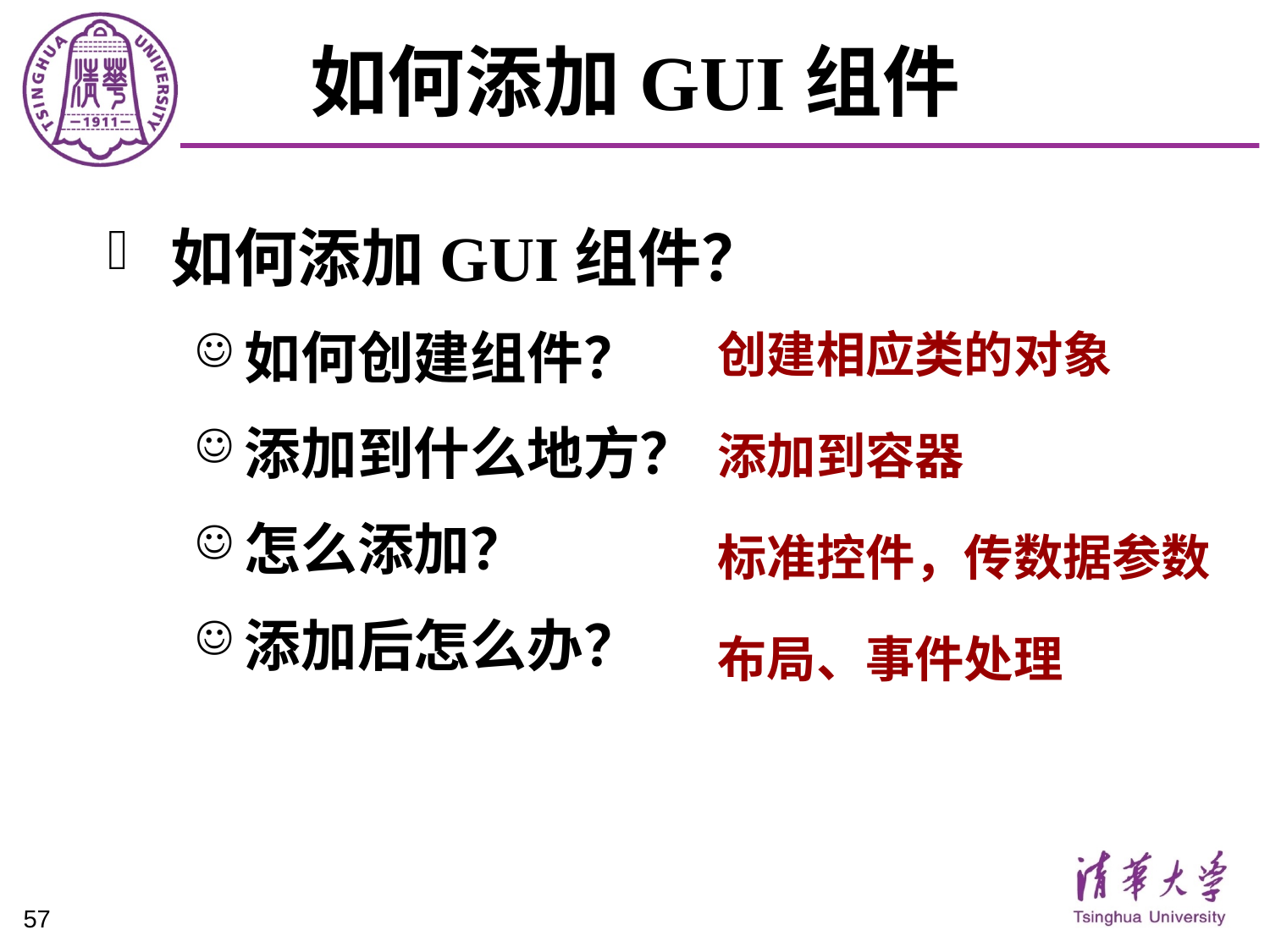

# 如何添加GUI组件
如何添加GUI组件？
如何创建组件？
添加到什么地方？
怎么添加？
添加后怎么办？
创建相应类的对象
添加到容器
标准控件，传数据参数
布局、事件处理
57